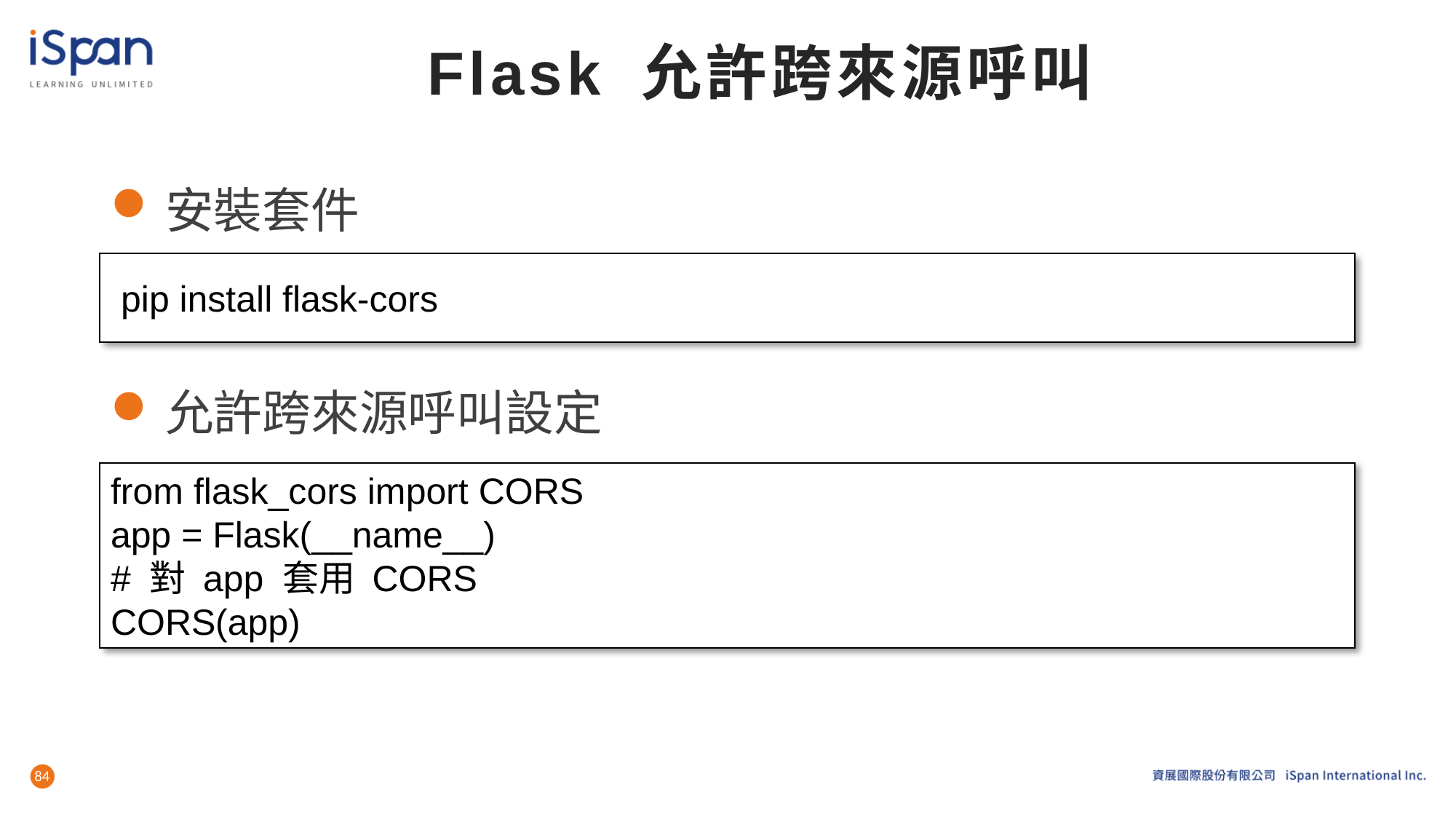

# Flask 允許跨來源呼叫
安裝套件

允許跨來源呼叫設定
 pip install flask-cors
from flask_cors import CORS
app = Flask(__name__)
# 對 app 套用 CORS
CORS(app)
84